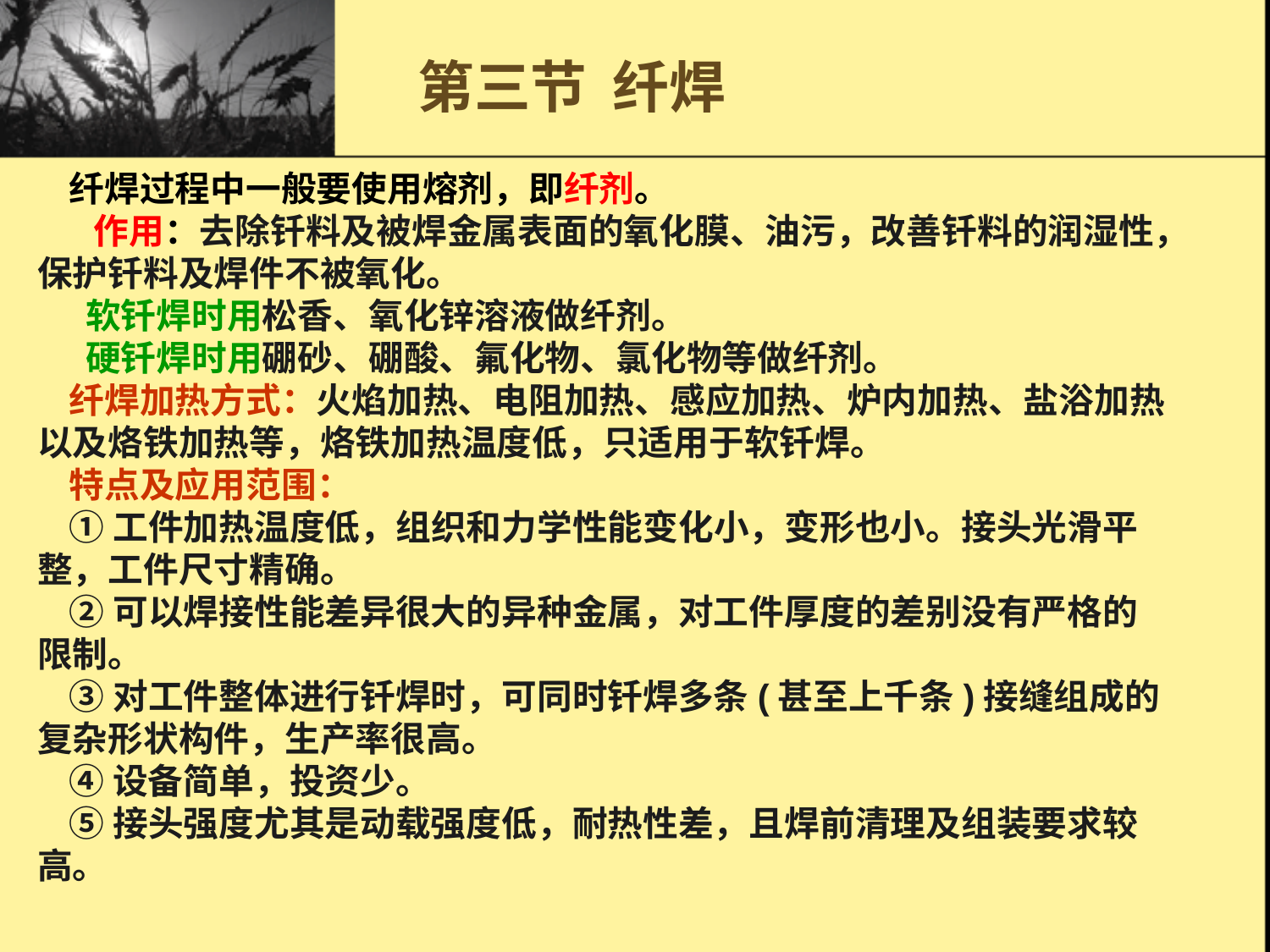

# 第三节  纤焊
纤焊过程中一般要使用熔剂，即纤剂。
  作用：去除钎料及被焊金属表面的氧化膜、油污，改善钎料的润湿性，保护钎料及焊件不被氧化。
 软钎焊时用松香、氧化锌溶液做纤剂。
 硬钎焊时用硼砂、硼酸、氟化物、氯化物等做纤剂。
纤焊加热方式：火焰加热、电阻加热、感应加热、炉内加热、盐浴加热以及烙铁加热等，烙铁加热温度低，只适用于软钎焊。
特点及应用范围：
①工件加热温度低，组织和力学性能变化小，变形也小。接头光滑平整，工件尺寸精确。
②可以焊接性能差异很大的异种金属，对工件厚度的差别没有严格的限制。
③对工件整体进行钎焊时，可同时钎焊多条(甚至上千条)接缝组成的复杂形状构件，生产率很高。
④设备简单，投资少。
⑤接头强度尤其是动载强度低，耐热性差，且焊前清理及组装要求较高。